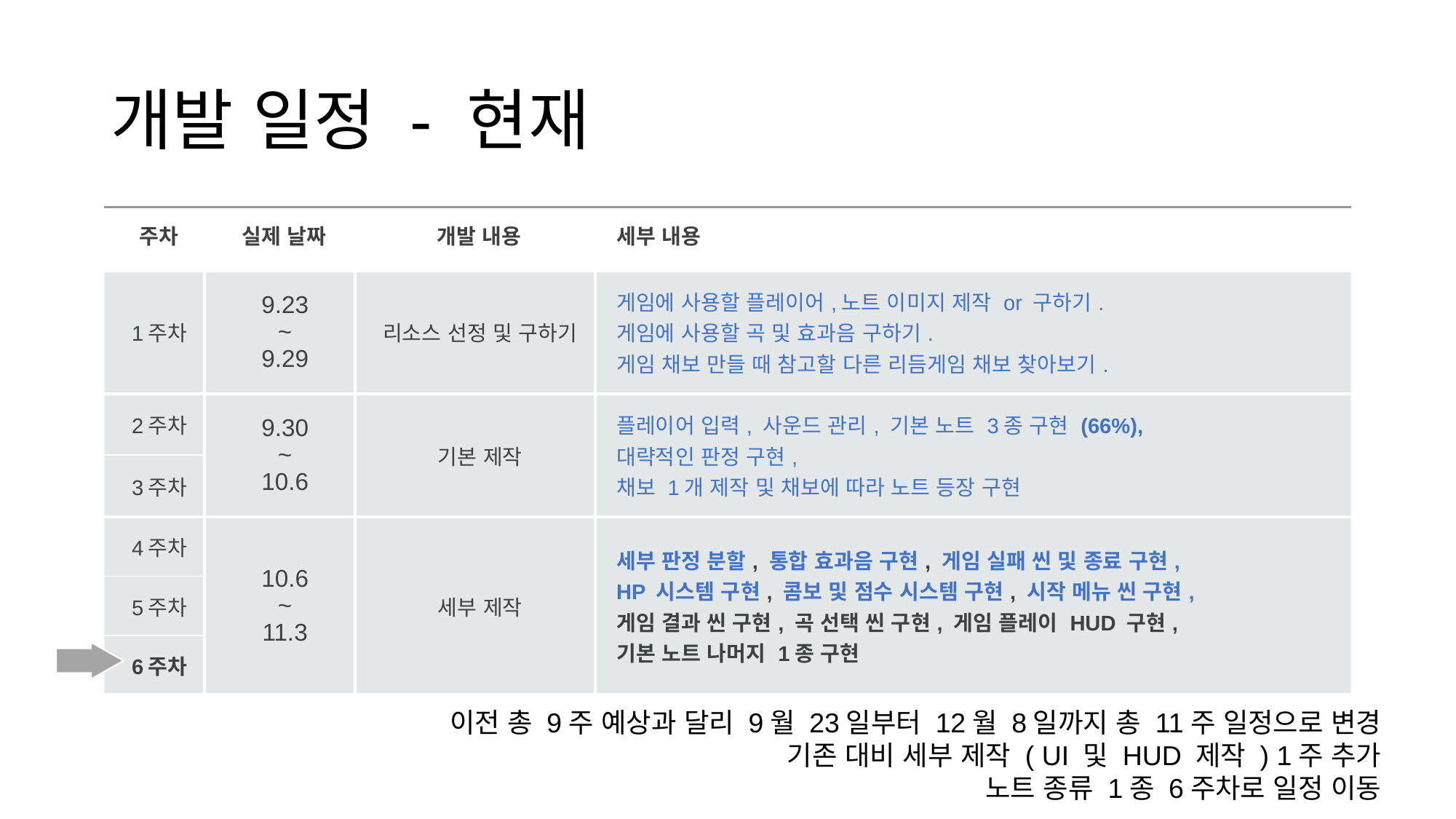

# 개발 일정 - 현재
| 주차 | 실제 날짜 | 개발 내용 | 세부 내용 |
| --- | --- | --- | --- |
| 1주차 | 9.23 ~ 9.29 | 리소스 선정 및 구하기 | 게임에 사용할 플레이어,노트 이미지 제작 or 구하기. 게임에 사용할 곡 및 효과음 구하기. 게임 채보 만들 때 참고할 다른 리듬게임 채보 찾아보기. |
| 2주차 | 9.30 ~ 10.6 | 기본 제작 | 플레이어 입력, 사운드 관리, 기본 노트 3종 구현 (66%), 대략적인 판정 구현, 채보 1개 제작 및 채보에 따라 노트 등장 구현 |
| 3주차 |  |  |  |
| 4주차 | 10.6 ~ 11.3 | 세부 제작 | 세부 판정 분할, 통합 효과음 구현, 게임 실패 씬 및 종료 구현, HP 시스템 구현, 콤보 및 점수 시스템 구현, 시작 메뉴 씬 구현, 게임 결과 씬 구현, 곡 선택 씬 구현, 게임 플레이 HUD 구현, 기본 노트 나머지 1종 구현 |
| 5주차 |  |  |  |
| 6주차 |  |  |  |

이전 총 9주 예상과 달리 9월 23일부터 12월 8일까지 총 11주 일정으로 변경
기존 대비 세부 제작 ( UI 및 HUD 제작 ) 1주 추가
노트 종류 1종 6주차로 일정 이동